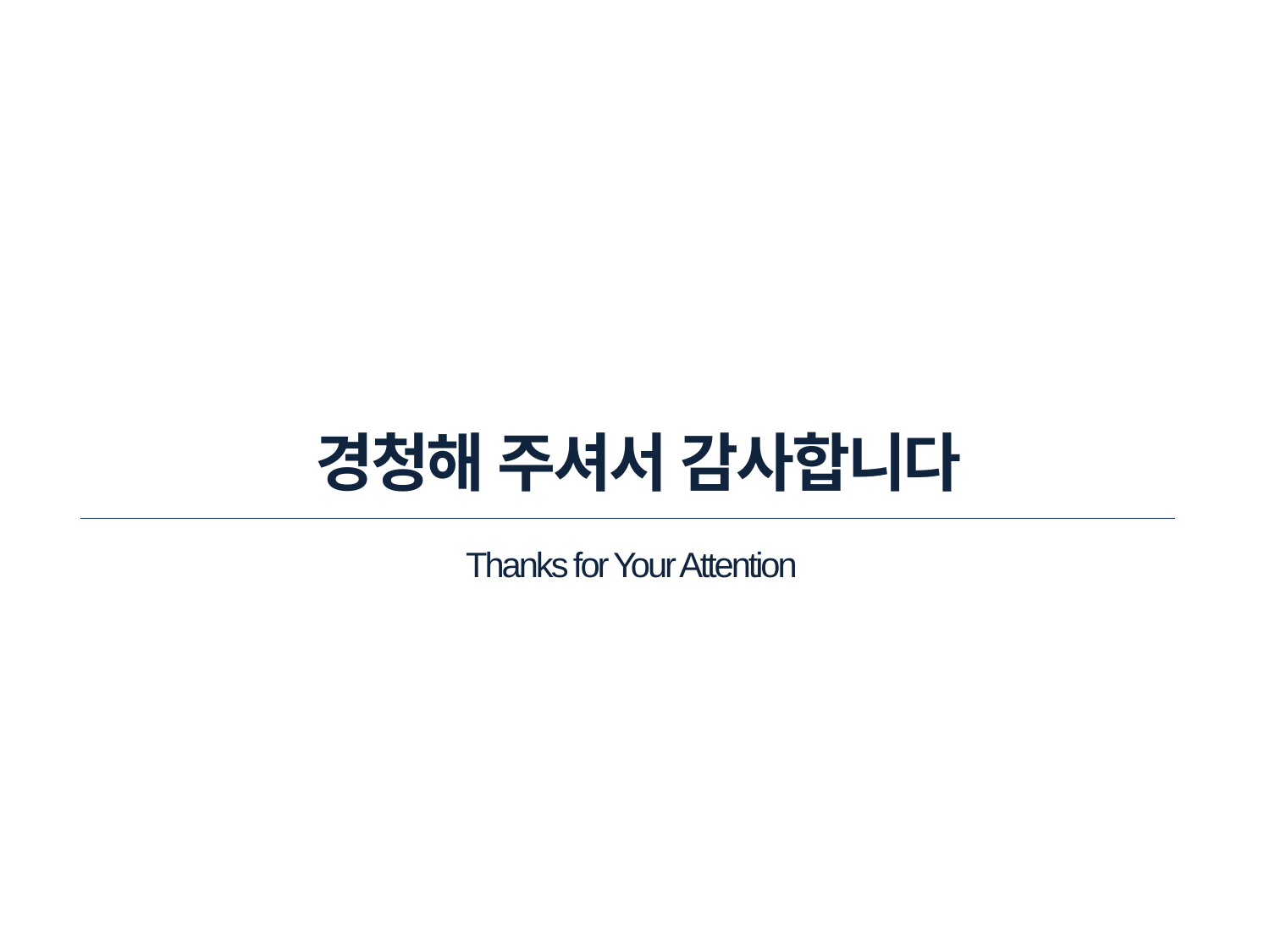

경청해 주셔서 감사합니다

Thanks for Your Attention